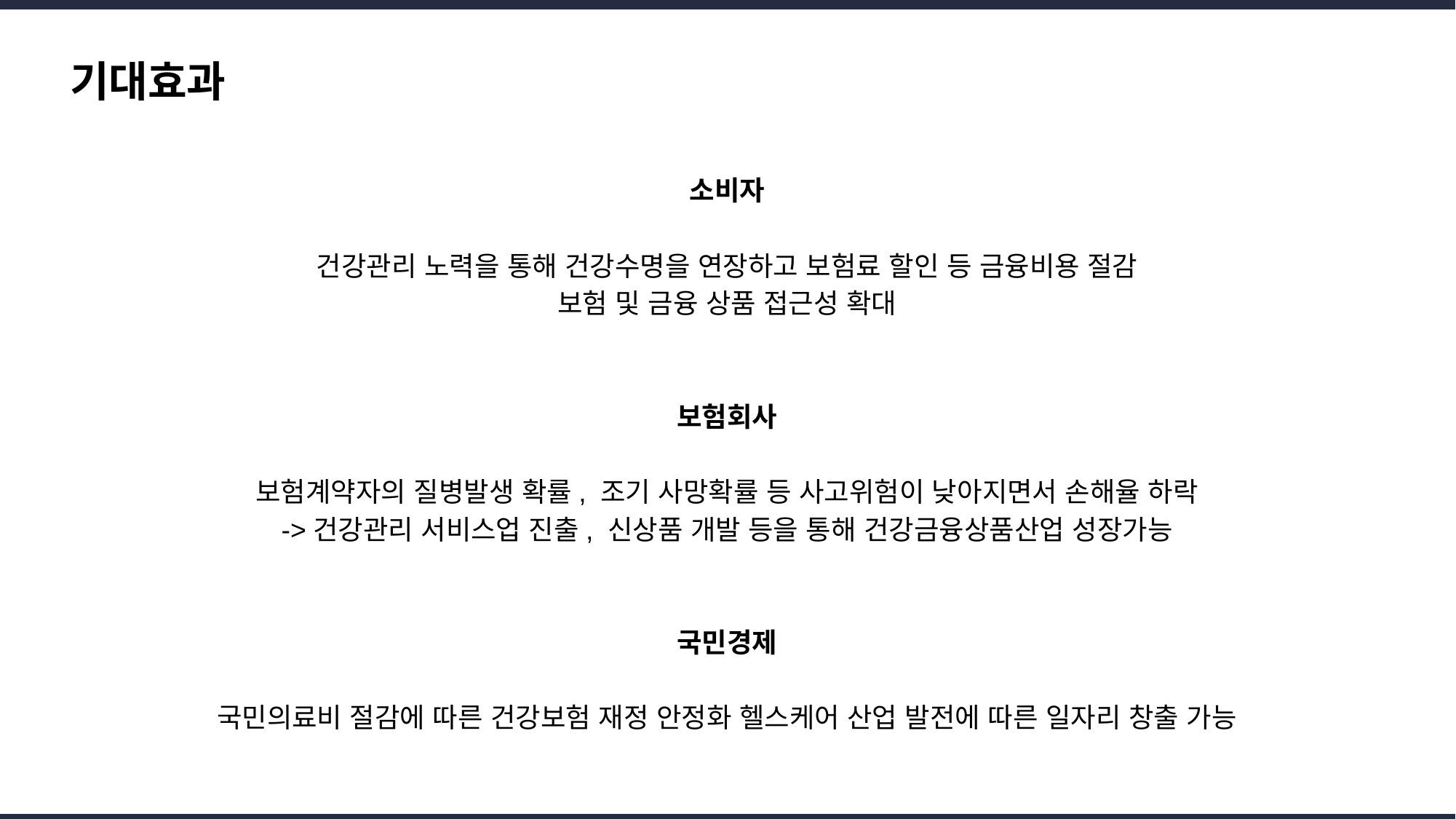

기대효과
소비자

건강관리 노력을 통해 건강수명을 연장하고 보험료 할인 등 금융비용 절감
보험 및 금융 상품 접근성 확대

보험회사

보험계약자의 질병발생 확률, 조기 사망확률 등 사고위험이 낮아지면서 손해율 하락
->건강관리 서비스업 진출, 신상품 개발 등을 통해 건강금융상품산업 성장가능

국민경제

국민의료비 절감에 따른 건강보험 재정 안정화 헬스케어 산업 발전에 따른 일자리 창출 가능